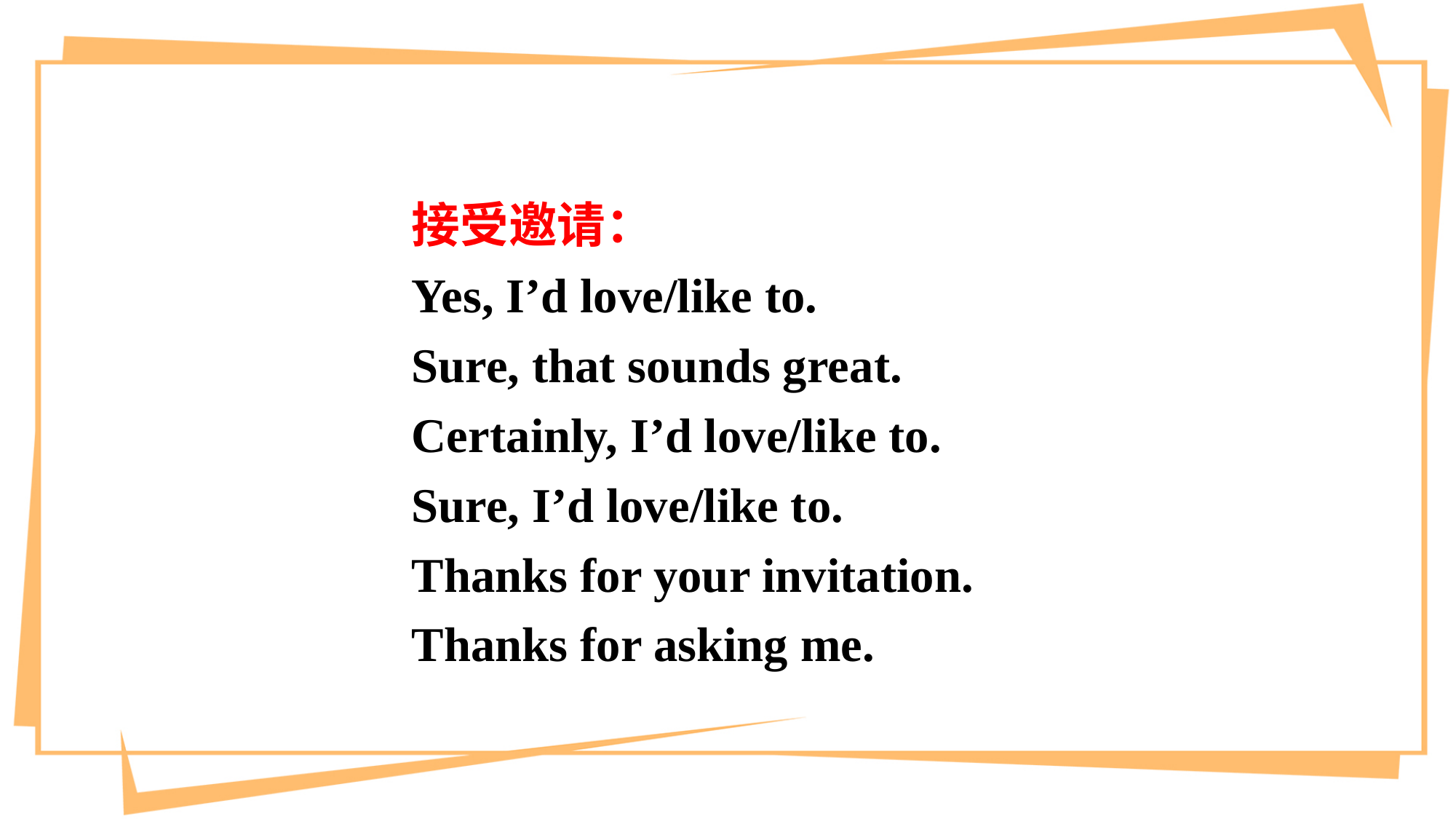

接受邀请：
Yes, I’d love/like to.
Sure, that sounds great.
Certainly, I’d love/like to.
Sure, I’d love/like to.
Thanks for your invitation.
Thanks for asking me.